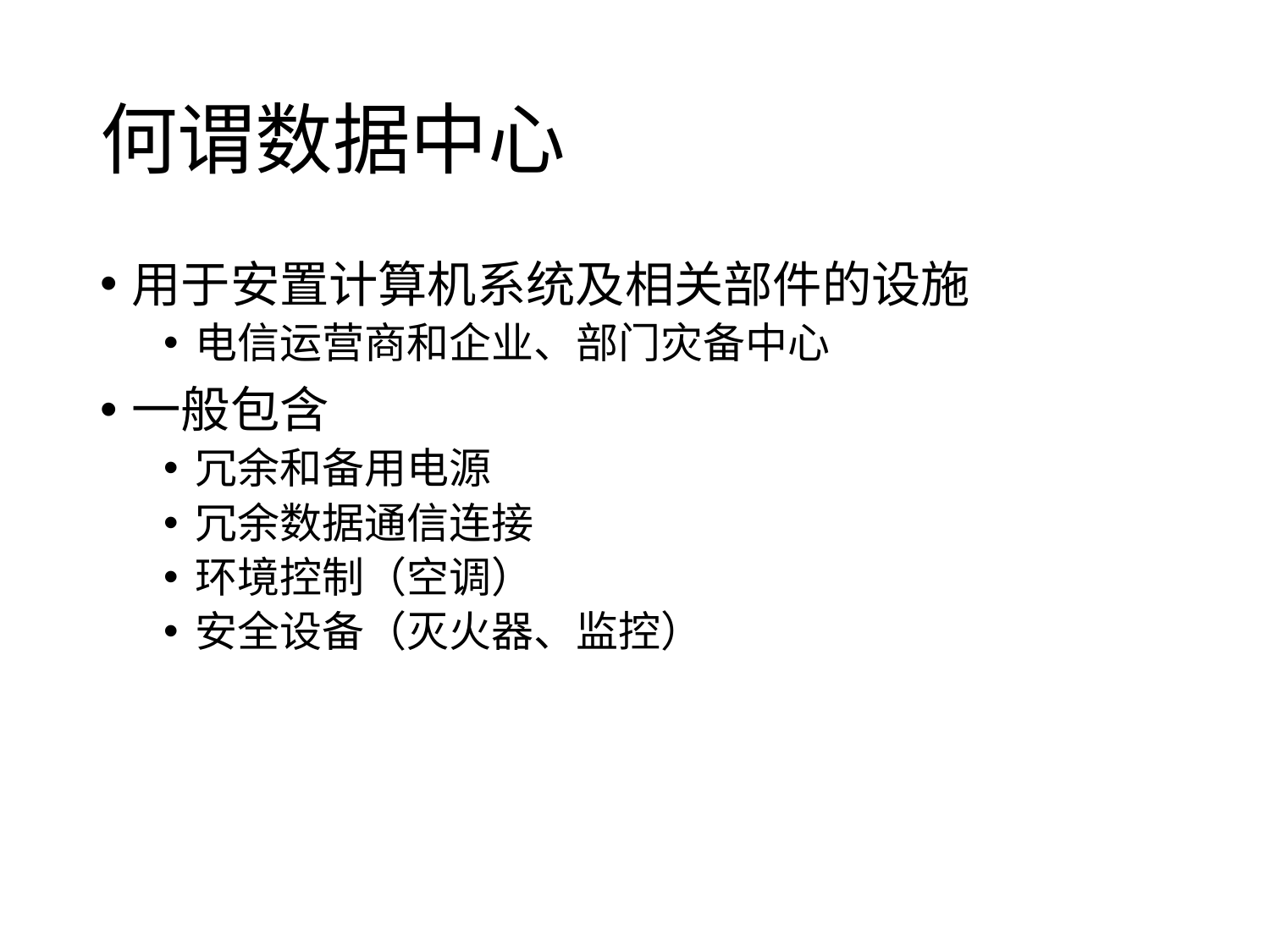

# 何谓数据中心
用于安置计算机系统及相关部件的设施
电信运营商和企业、部门灾备中心
一般包含
冗余和备用电源
冗余数据通信连接
环境控制（空调）
安全设备（灭火器、监控）